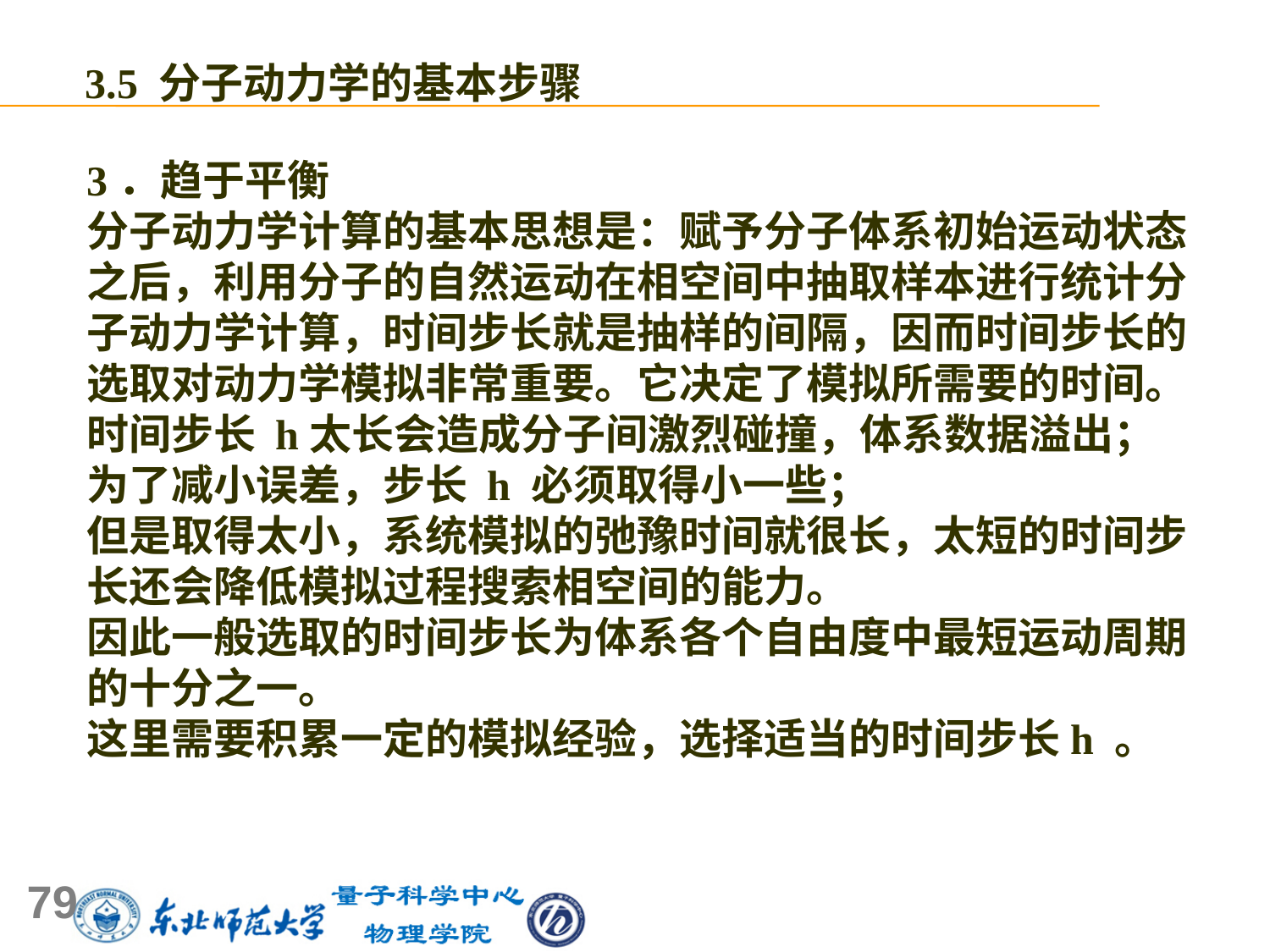

3.5 分子动力学的基本步骤

3．趋于平衡
分子动力学计算的基本思想是：赋予分子体系初始运动状态之后，利用分子的自然运动在相空间中抽取样本进行统计分子动力学计算，时间步长就是抽样的间隔，因而时间步长的选取对动力学模拟非常重要。它决定了模拟所需要的时间。
时间步长 h太长会造成分子间激烈碰撞，体系数据溢出；
为了减小误差，步长 h 必须取得小一些；
但是取得太小，系统模拟的弛豫时间就很长，太短的时间步长还会降低模拟过程搜索相空间的能力。
因此一般选取的时间步长为体系各个自由度中最短运动周期的十分之一。
这里需要积累一定的模拟经验，选择适当的时间步长h 。
79